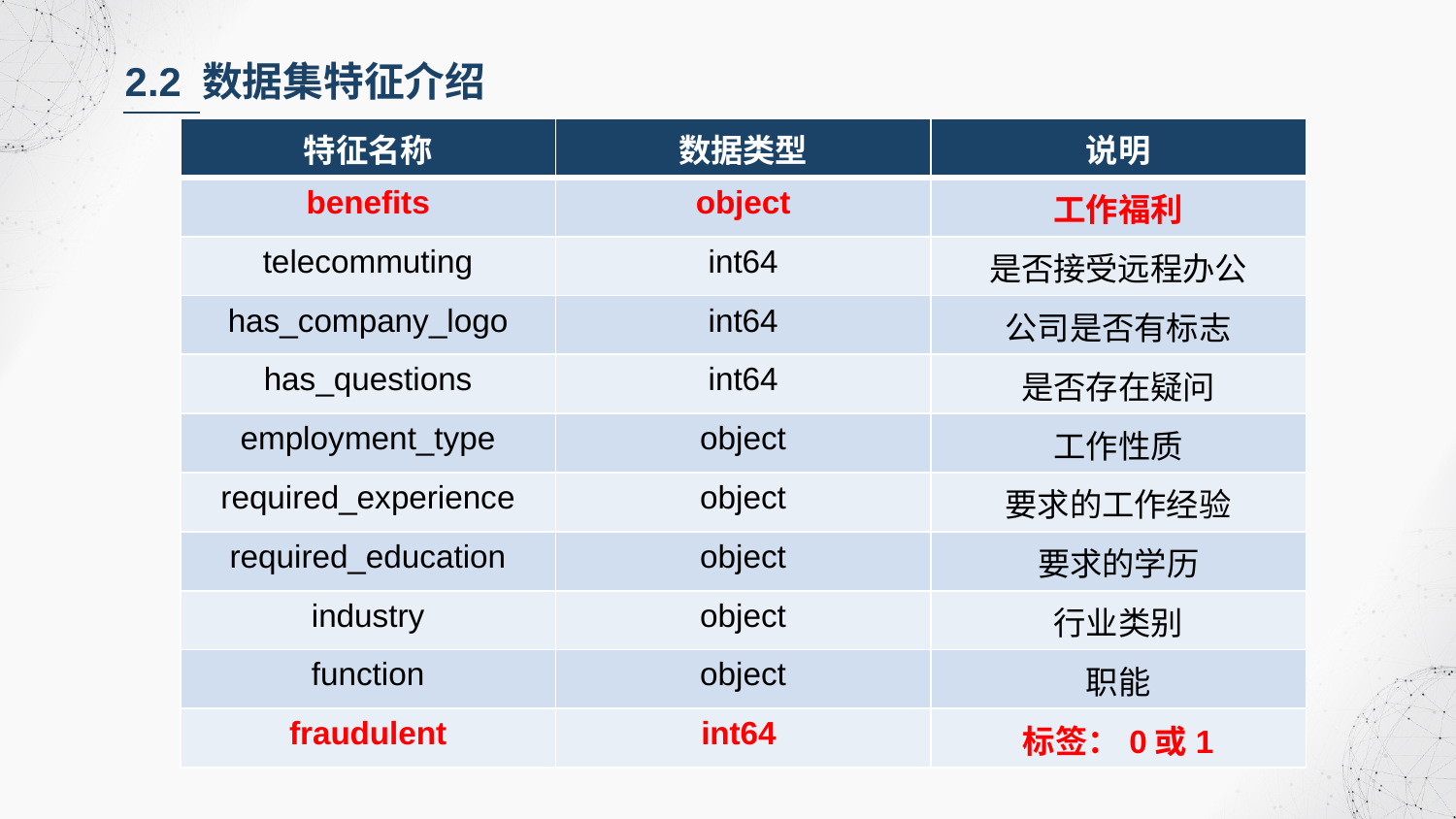

2.2 数据集特征介绍
| 特征名称 | 数据类型 | 说明 |
| --- | --- | --- |
| benefits | object | 工作福利 |
| telecommuting | int64 | 是否接受远程办公 |
| has\_company\_logo | int64 | 公司是否有标志 |
| has\_questions | int64 | 是否存在疑问 |
| employment\_type | object | 工作性质 |
| required\_experience | object | 要求的工作经验 |
| required\_education | object | 要求的学历 |
| industry | object | 行业类别 |
| function | object | 职能 |
| fraudulent | int64 | 标签：0或1 |